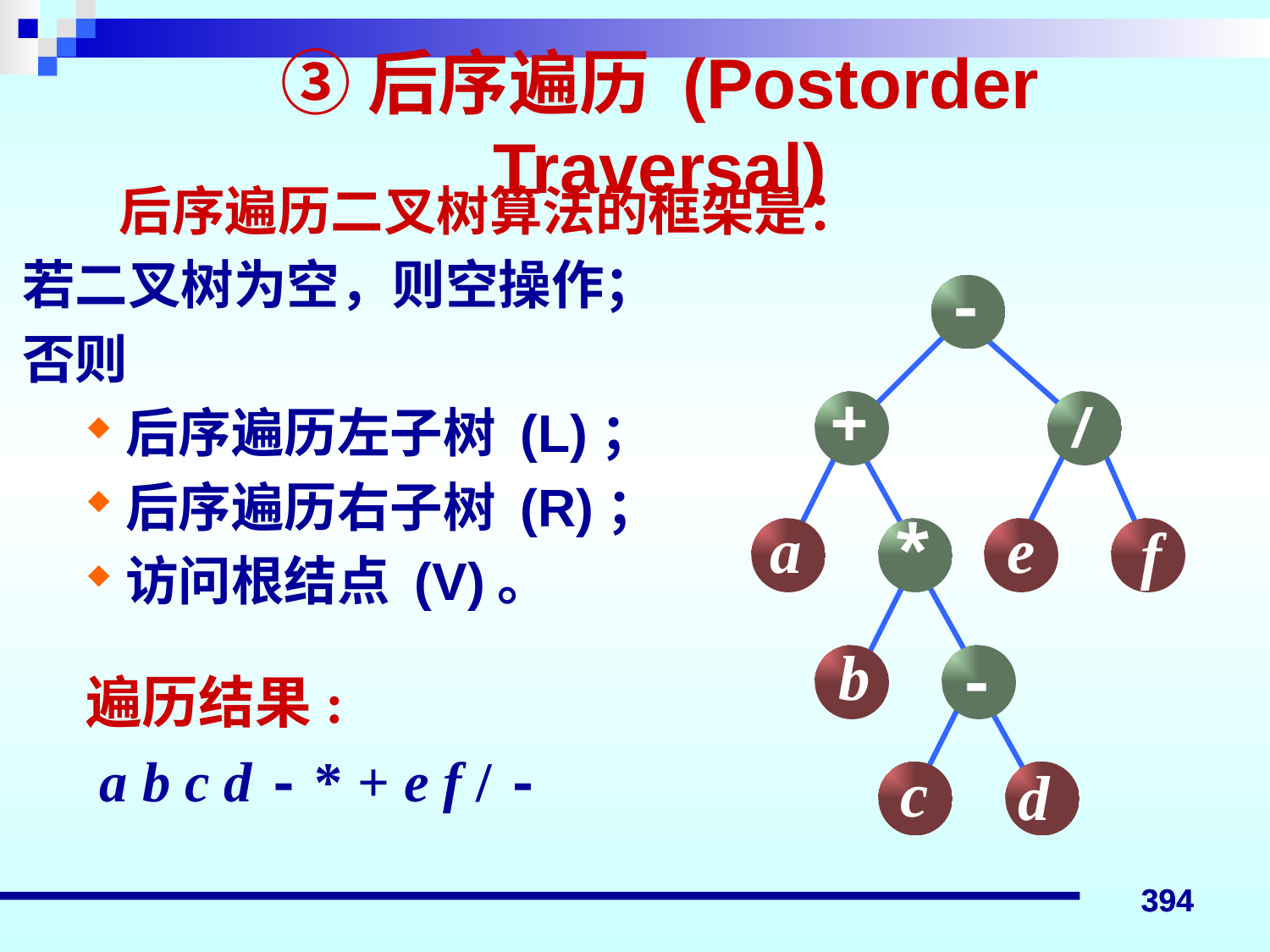

# ③后序遍历 (Postorder Traversal)
       后序遍历二叉树算法的框架是：
若二叉树为空，则空操作；
否则
后序遍历左子树 (L)；
后序遍历右子树 (R)；
访问根结点 (V)。

遍历结果:
 a b c d - * + e f / -
-

+
/

*
a
e
f

b
-

c
d

394
394